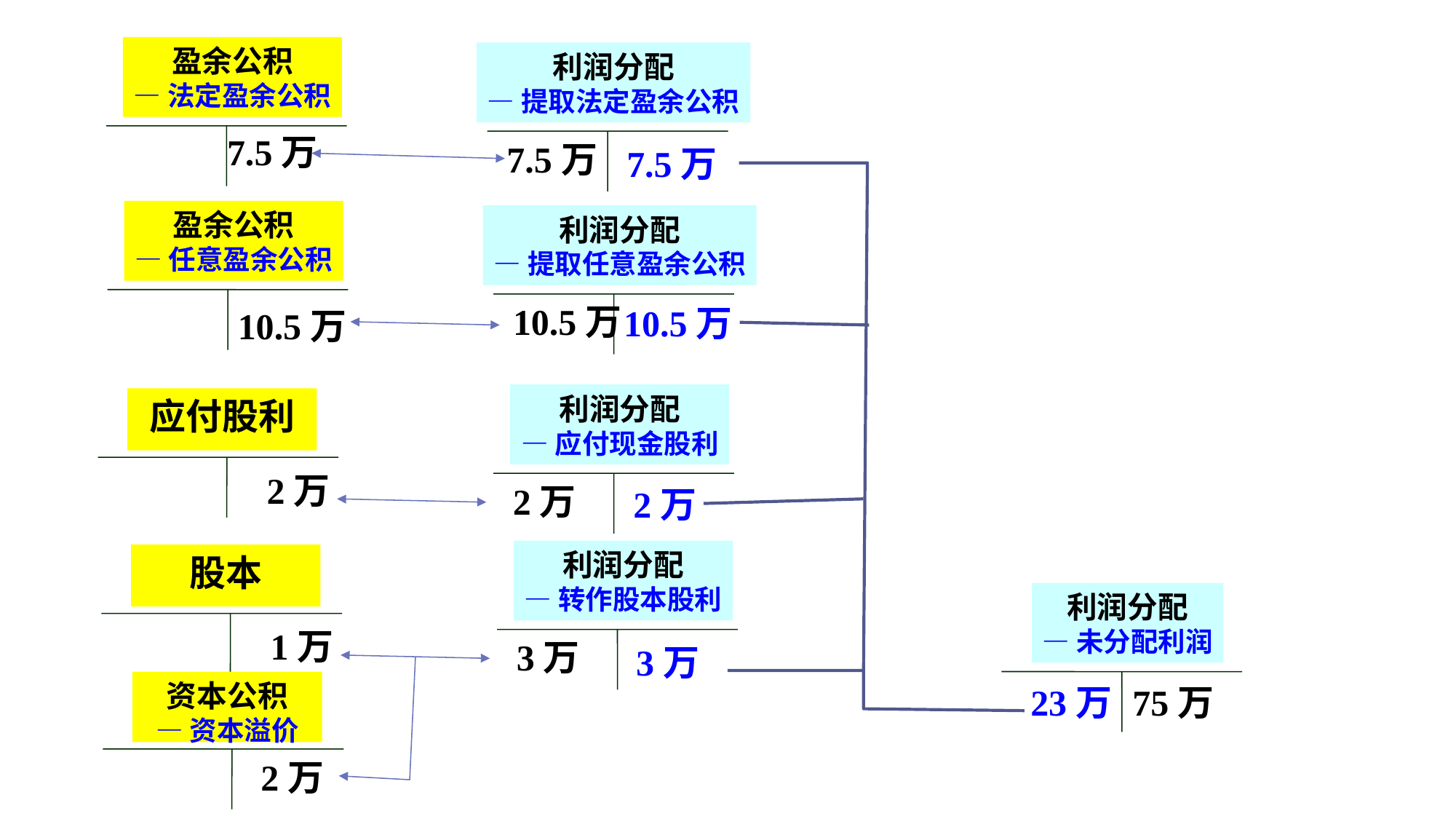

盈余公积
—法定盈余公积
7.5万

利润分配
—提取法定盈余公积
7.5万

7.5万

10.5万
2万
3万
23万
盈余公积
—任意盈余公积

10.5万
利润分配
—提取任意盈余公积
10.5万

利润分配
—应付现金股利
2万

应付股利

2万
利润分配
—转作股本股利
3万

股本

1万

资本公积
—资本溢价

2万
利润分配
—未分配利润

75万